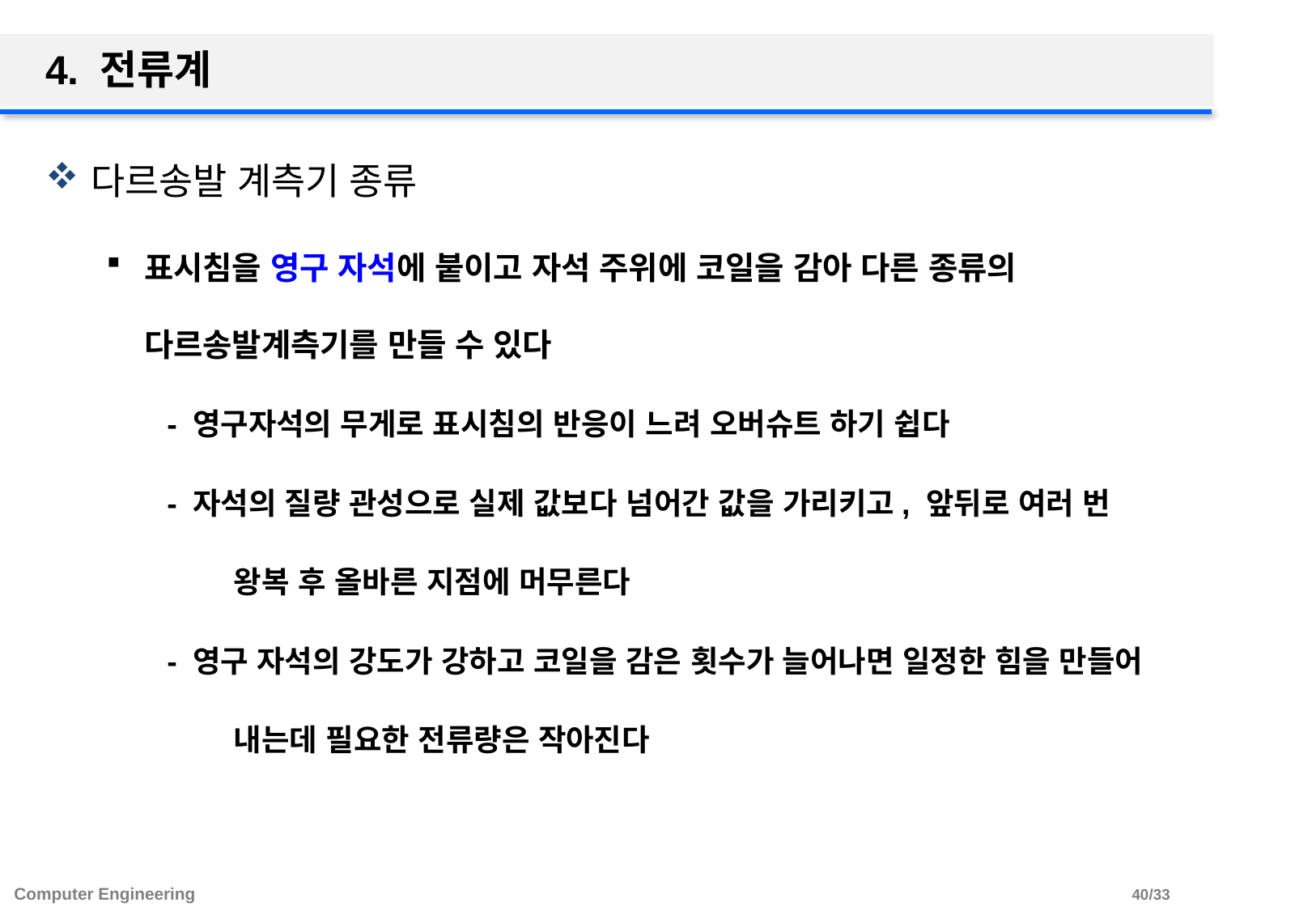

# 4. 전류계
다르송발 계측기 종류
표시침을 영구 자석에 붙이고 자석 주위에 코일을 감아 다른 종류의 다르송발계측기를 만들 수 있다
- 영구자석의 무게로 표시침의 반응이 느려 오버슈트 하기 쉽다
- 자석의 질량 관성으로 실제 값보다 넘어간 값을 가리키고, 앞뒤로 여러 번
       왕복 후 올바른 지점에 머무른다
- 영구 자석의 강도가 강하고 코일을 감은 횟수가 늘어나면 일정한 힘을 만들어
       내는데 필요한 전류량은 작아진다